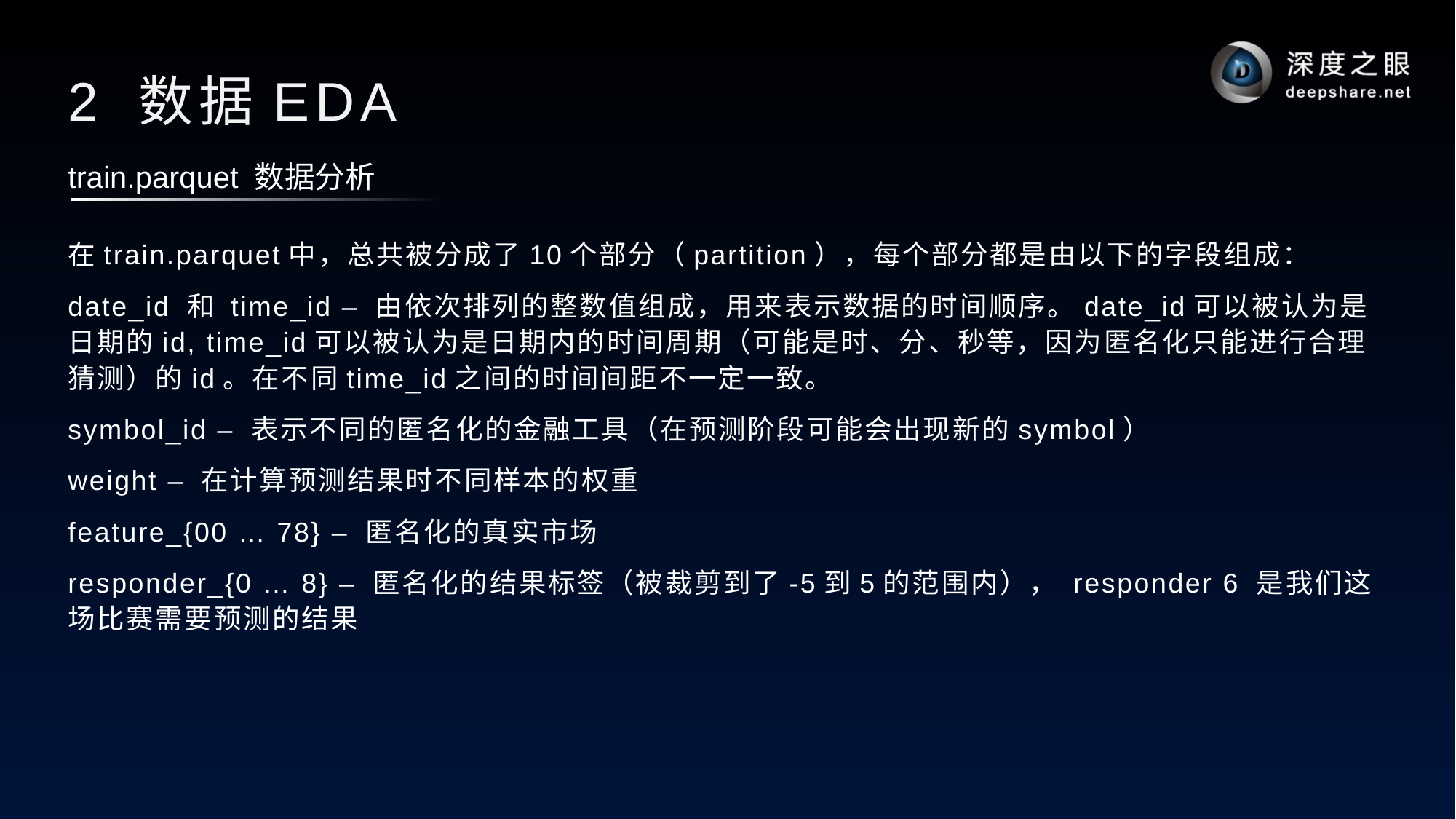

# 2 数据EDA
train.parquet 数据分析
在train.parquet中，总共被分成了10个部分（partition），每个部分都是由以下的字段组成：
date_id 和 time_id – 由依次排列的整数值组成，用来表示数据的时间顺序。date_id可以被认为是日期的id, time_id可以被认为是日期内的时间周期（可能是时、分、秒等，因为匿名化只能进行合理猜测）的id。在不同time_id之间的时间间距不一定一致。
symbol_id – 表示不同的匿名化的金融工具（在预测阶段可能会出现新的symbol）
weight – 在计算预测结果时不同样本的权重
feature_{00 … 78} – 匿名化的真实市场
responder_{0 … 8} – 匿名化的结果标签（被裁剪到了-5到5的范围内）， responder 6 是我们这场比赛需要预测的结果